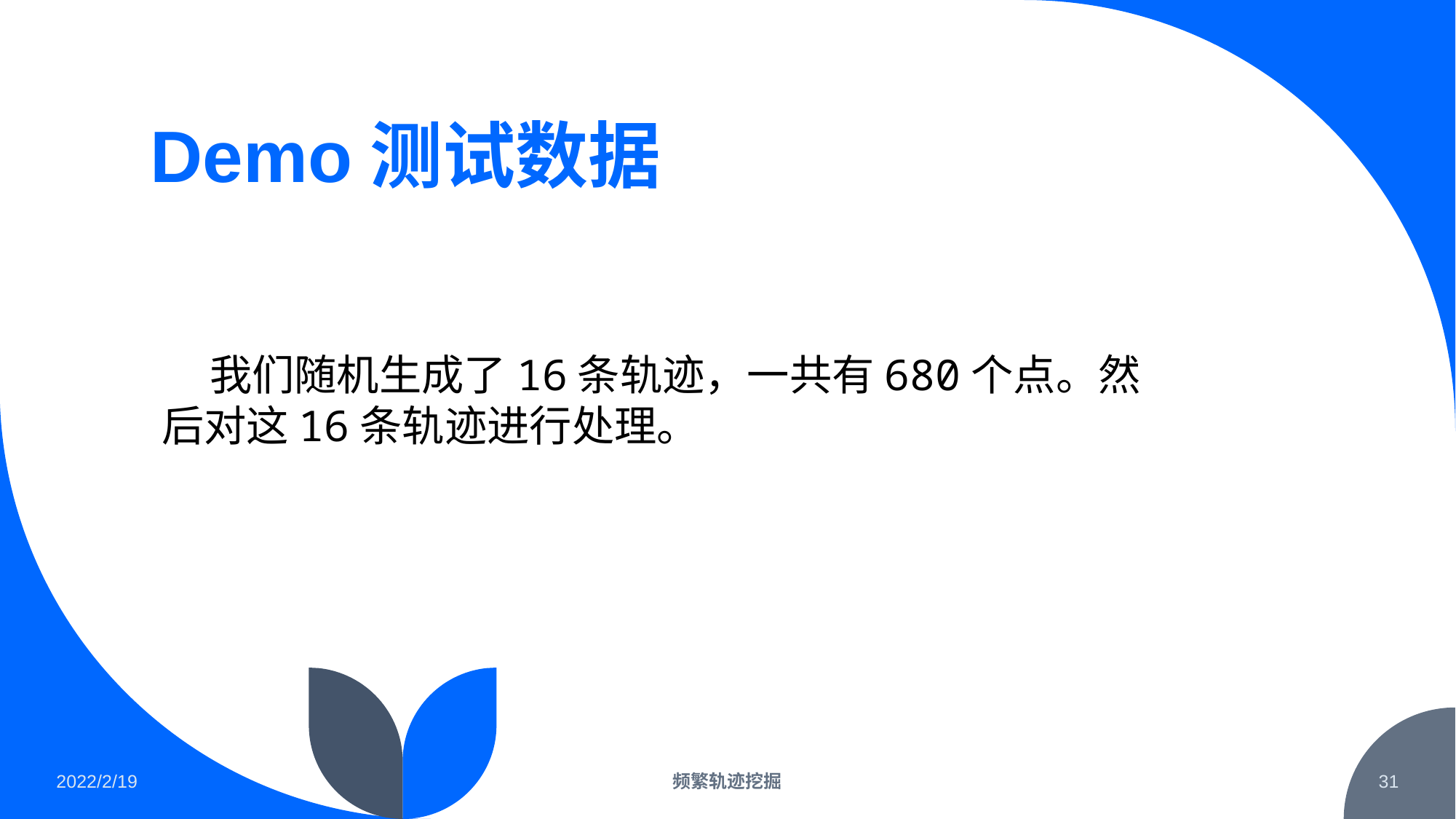

# Demo测试数据
    我们随机生成了16条轨迹，一共有680个点。然后对这16条轨迹进行处理。
2022/2/19
频繁轨迹挖掘
31